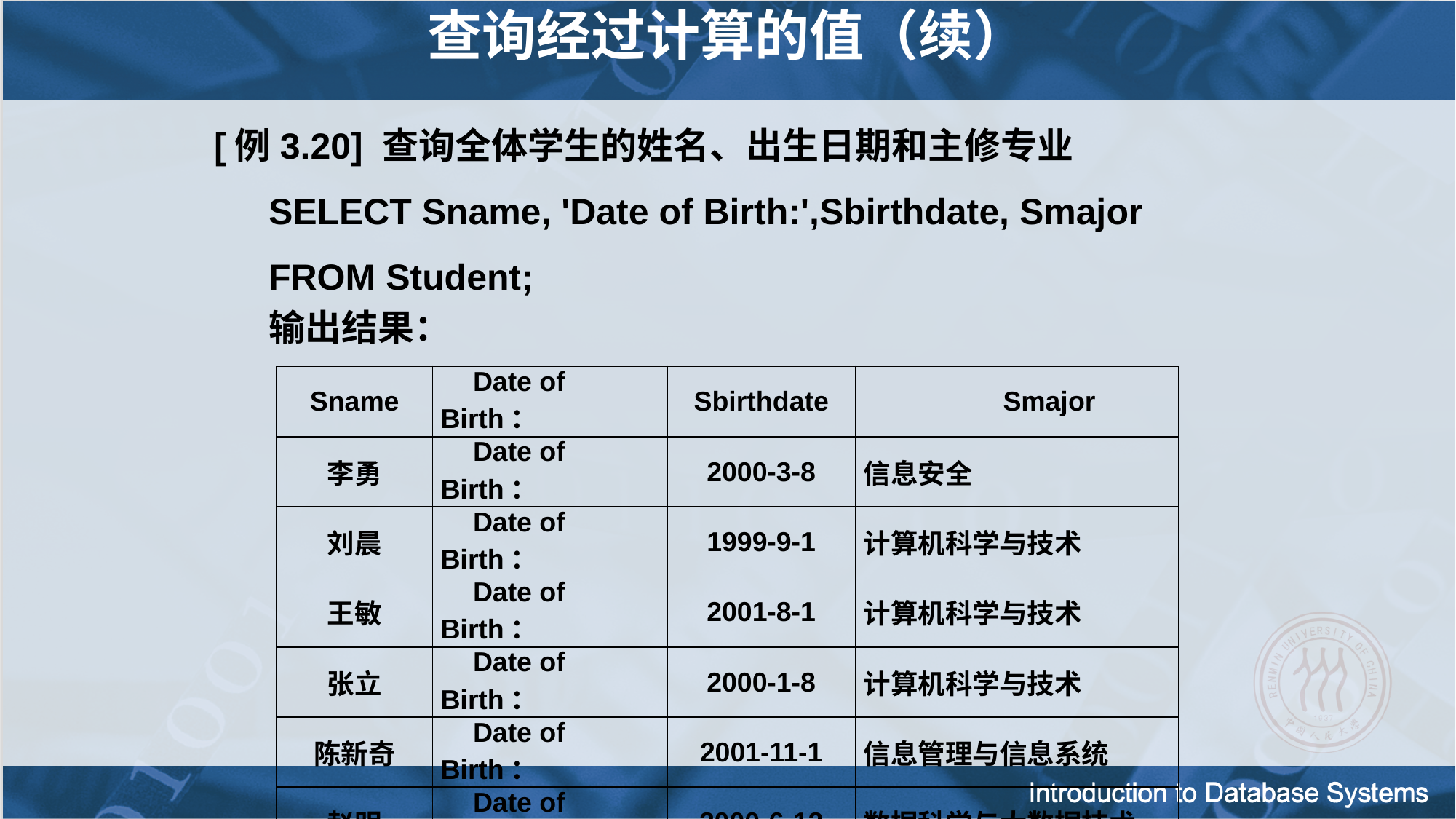

查询经过计算的值（续）
[例3.20] 查询全体学生的姓名、出生日期和主修专业
SELECT Sname, 'Date of Birth:',Sbirthdate, Smajor
FROM Student;
输出结果：
| Sname | Date of Birth： | Sbirthdate | Smajor |
| --- | --- | --- | --- |
| 李勇 | Date of Birth： | 2000-3-8 | 信息安全 |
| 刘晨 | Date of Birth： | 1999-9-1 | 计算机科学与技术 |
| 王敏 | Date of Birth： | 2001-8-1 | 计算机科学与技术 |
| 张立 | Date of Birth： | 2000-1-8 | 计算机科学与技术 |
| 陈新奇 | Date of Birth： | 2001-11-1 | 信息管理与信息系统 |
| 赵明 | Date of Birth： | 2000-6-12 | 数据科学与大数据技术 |
| 王佳佳 | Date of Birth： | 2001-12-7 | 数据科学与大数据技术 |